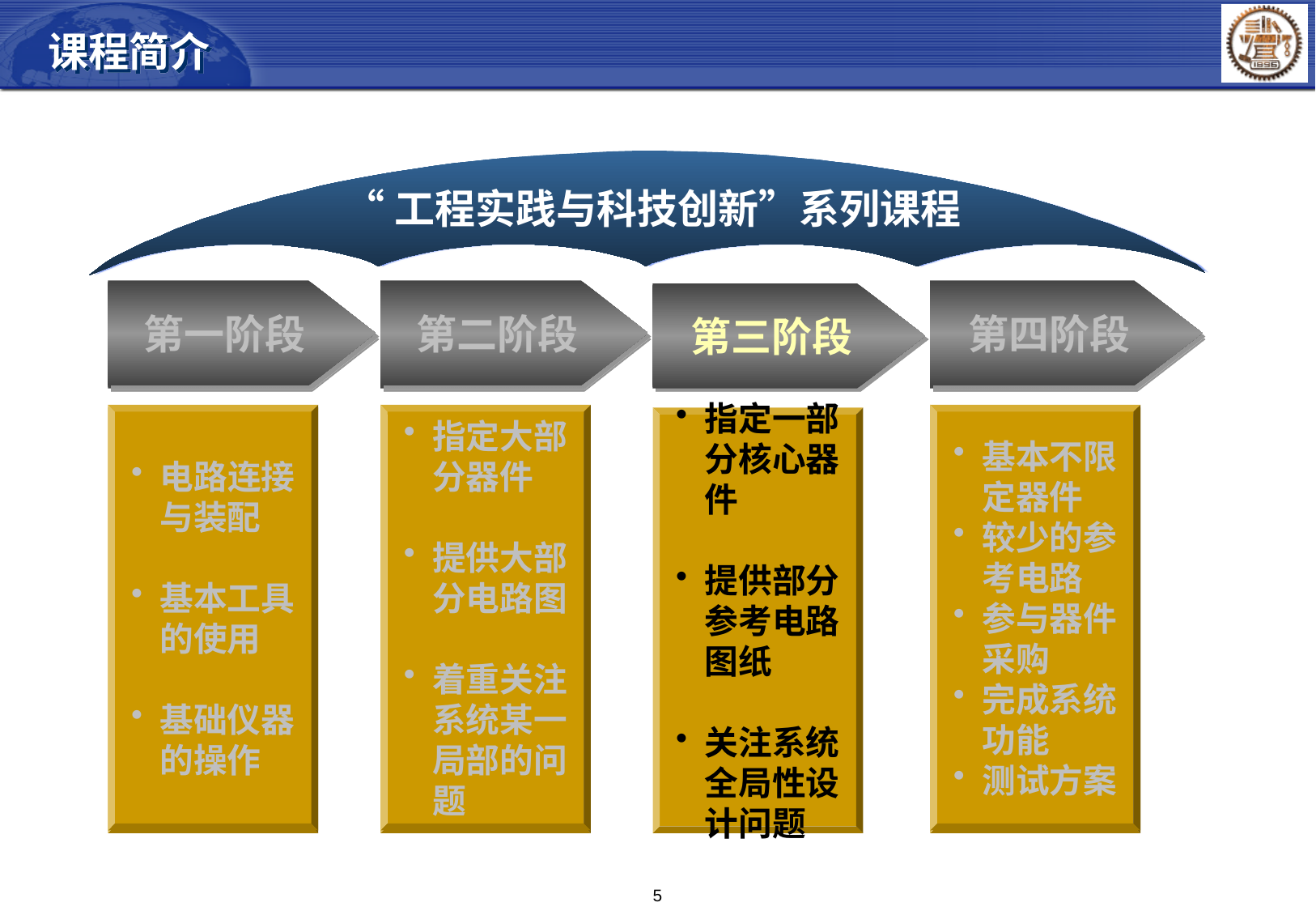

课程简介

“工程实践与科技创新”系列课程
第一阶段
电路连接与装配

基本工具的使用

基础仪器的操作
第二阶段
指定大部分器件

提供大部分电路图

着重关注系统某一局部的问题
第四阶段
基本不限定器件
较少的参考电路
参与器件采购
完成系统功能
测试方案
第一阶段
电路连接与装配

基本工具的使用

基础仪器的操作
第二阶段
指定大部分器件

提供大部分电路图

着重关注系统某一局部的问题
第三阶段
指定一部分核心器件

提供部分参考电路图纸

关注系统全局性设计问题
第四阶段
基本不限定器件
较少的参考电路
参与器件采购
完成系统功能
测试方案
5